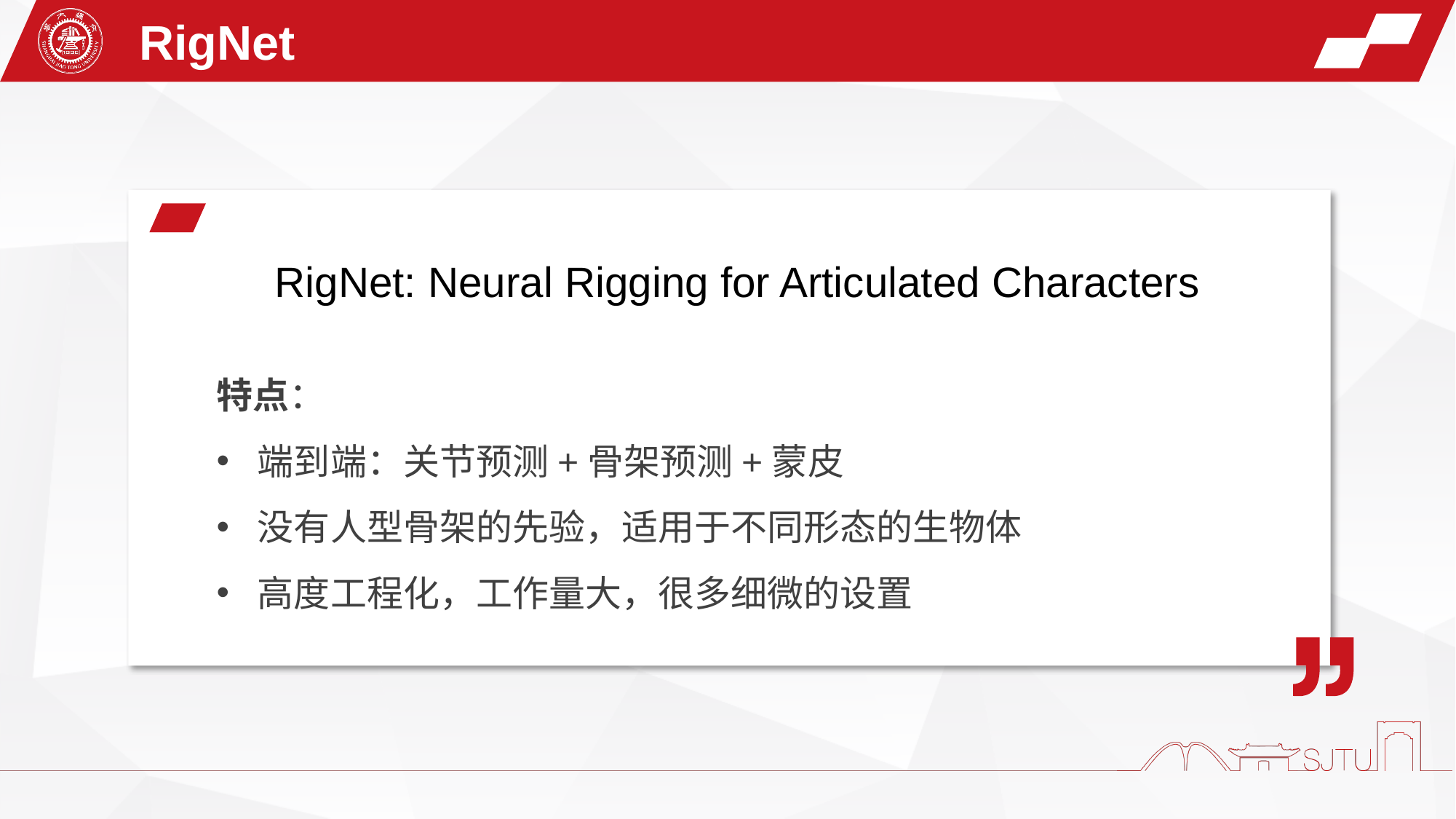

RigNet

RigNet: Neural Rigging for Articulated Characters

特点：
端到端：关节预测+骨架预测+蒙皮
没有人型骨架的先验，适用于不同形态的生物体
高度工程化，工作量大，很多细微的设置